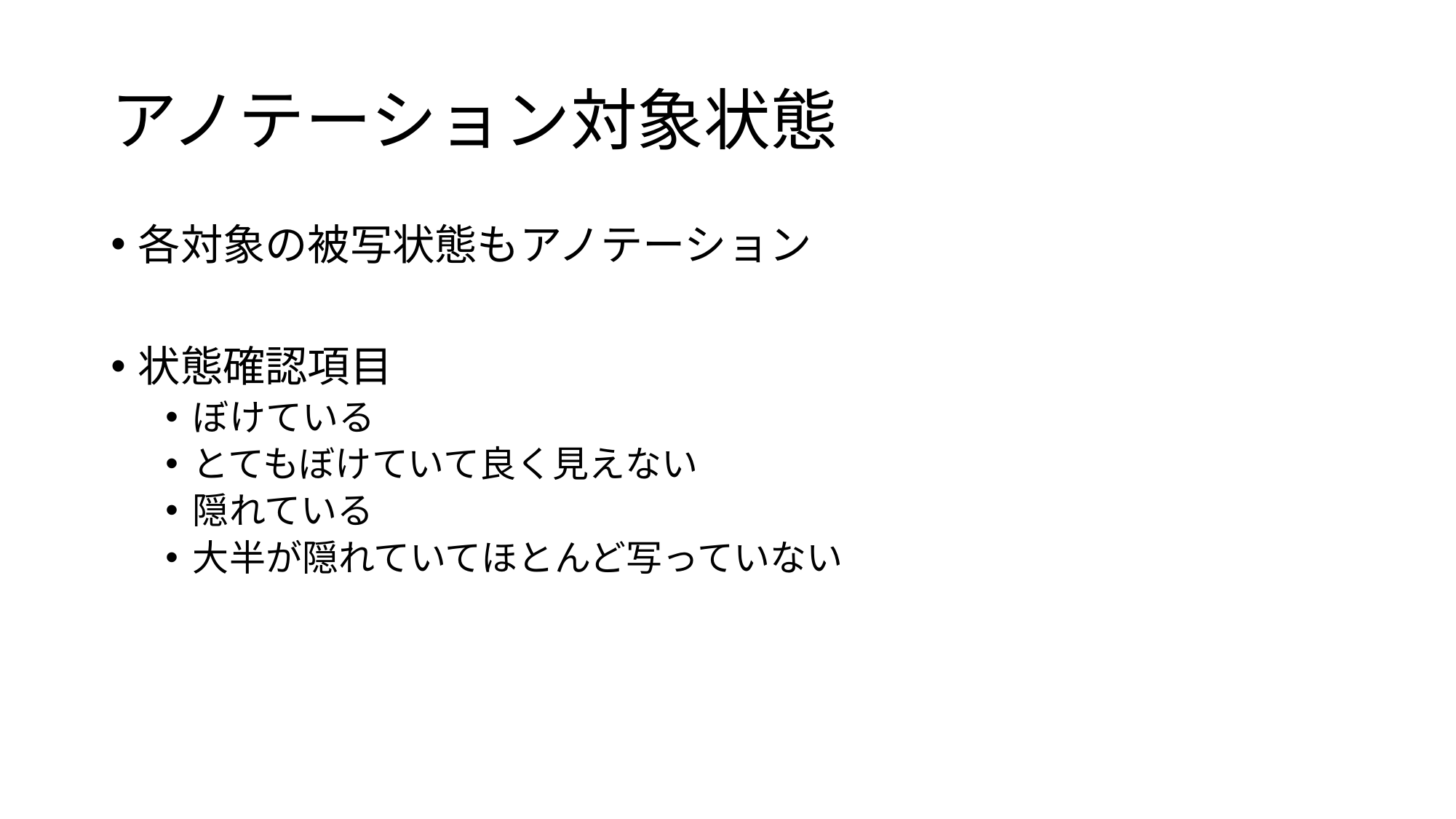

# アノテーション対象状態
各対象の被写状態もアノテーション

状態確認項目
ぼけている
とてもぼけていて良く見えない
隠れている
大半が隠れていてほとんど写っていない